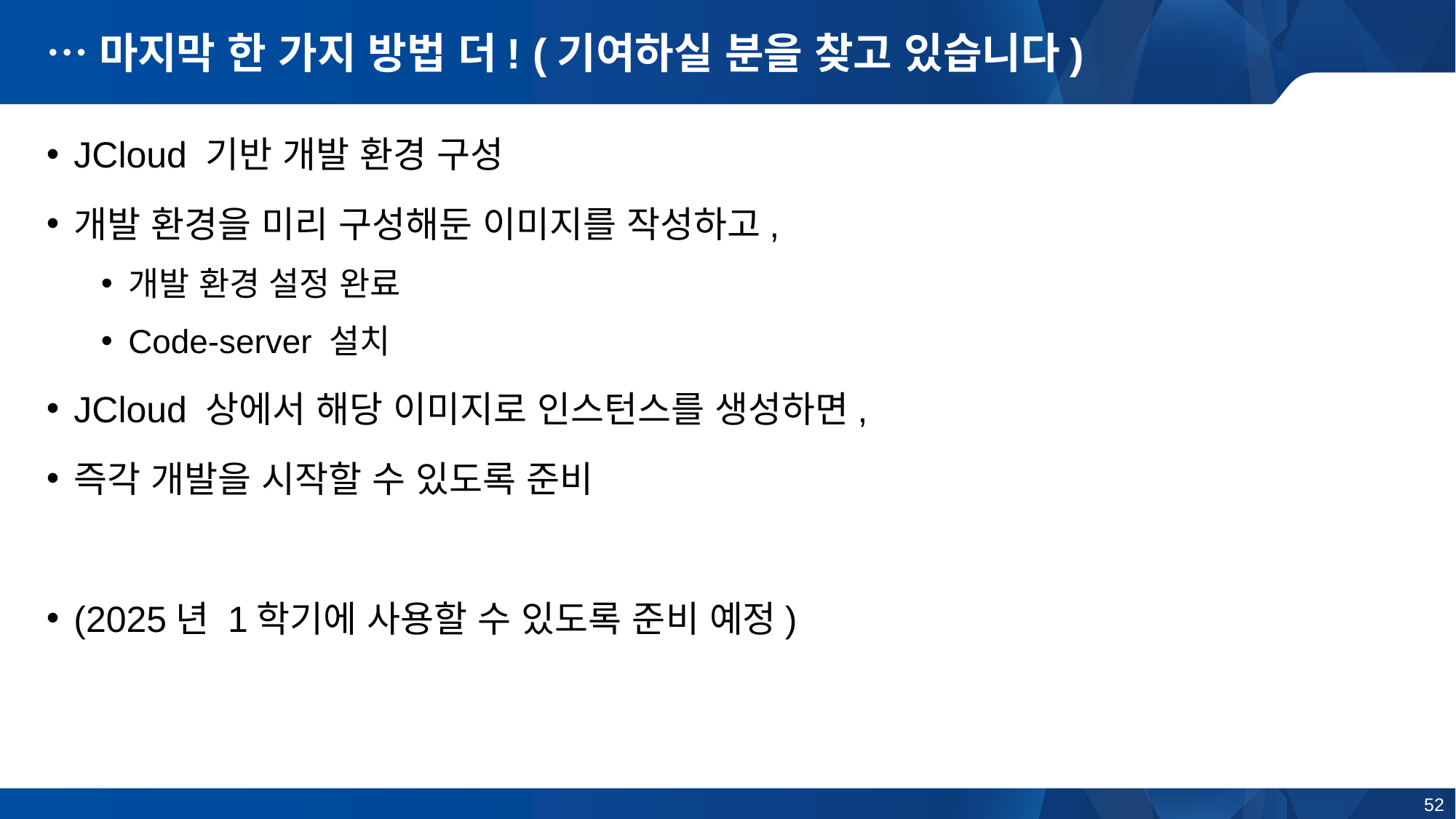

# …마지막 한 가지 방법 더! (기여하실 분을 찾고 있습니다)
JCloud 기반 개발 환경 구성
개발 환경을 미리 구성해둔 이미지를 작성하고,
개발 환경 설정 완료
Code-server 설치
JCloud 상에서 해당 이미지로 인스턴스를 생성하면,
즉각 개발을 시작할 수 있도록 준비

(2025년 1학기에 사용할 수 있도록 준비 예정)
52